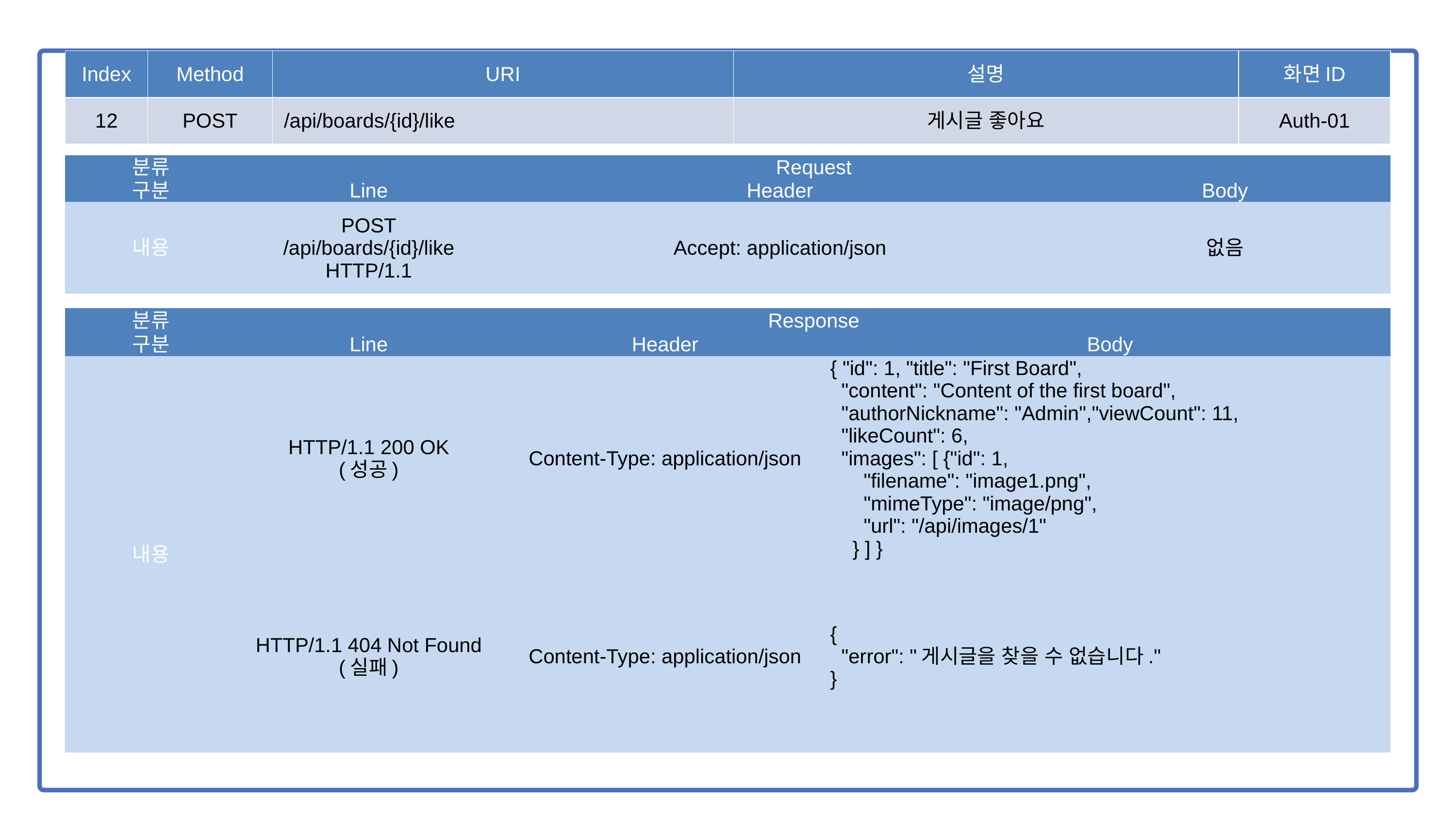

| Index | Method | URI | 설명 | 화면ID |
| --- | --- | --- | --- | --- |
| 12 | POST | /api/boards/{id}/like | 게시글 좋아요 | Auth-01 |
| 분류 | Request |  |  |
| --- | --- | --- | --- |
| 구분 | Line | Header | Body |
| 내용 | POST /api/boards/{id}/like HTTP/1.1 | Accept: application/json | 없음 |
| 분류 | Response |  |  |
| --- | --- | --- | --- |
| 구분 | Line | Header | Body |
| 내용 | HTTP/1.1 200 OK (성공) | Content-Type: application/json | { "id": 1, "title": "First Board", "content": "Content of the first board", "authorNickname": "Admin","viewCount": 11, "likeCount": 6, "images": [ {"id": 1, "filename": "image1.png", "mimeType": "image/png", "url": "/api/images/1" } ] } |
|  | HTTP/1.1 404 Not Found (실패) | Content-Type: application/json | { "error": "게시글을 찾을 수 없습니다." } |